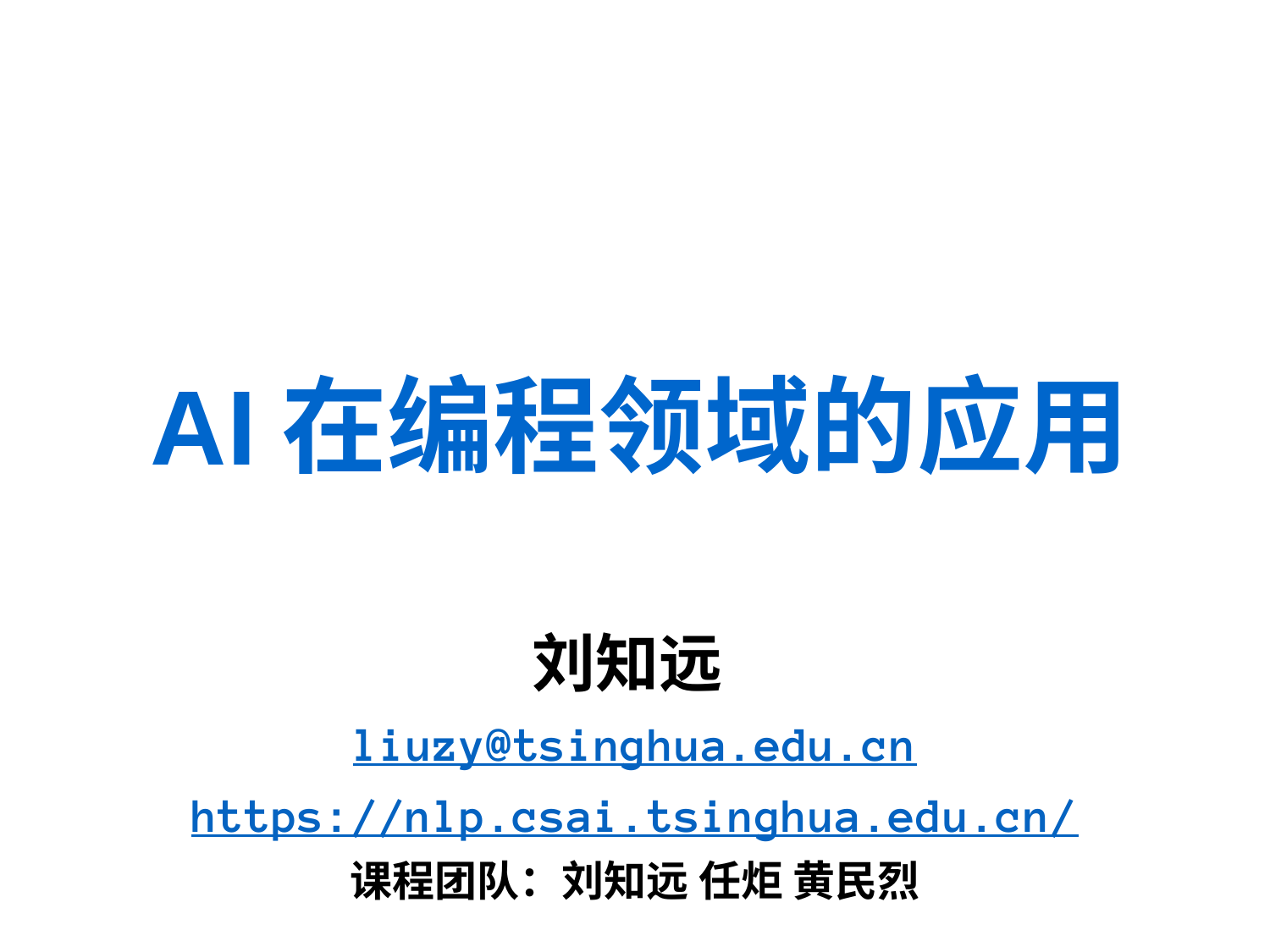

# AI在编程领域的应用
刘知远
liuzy@tsinghua.edu.cn
https://nlp.csai.tsinghua.edu.cn/
课程团队：刘知远 任炬 黄民烈